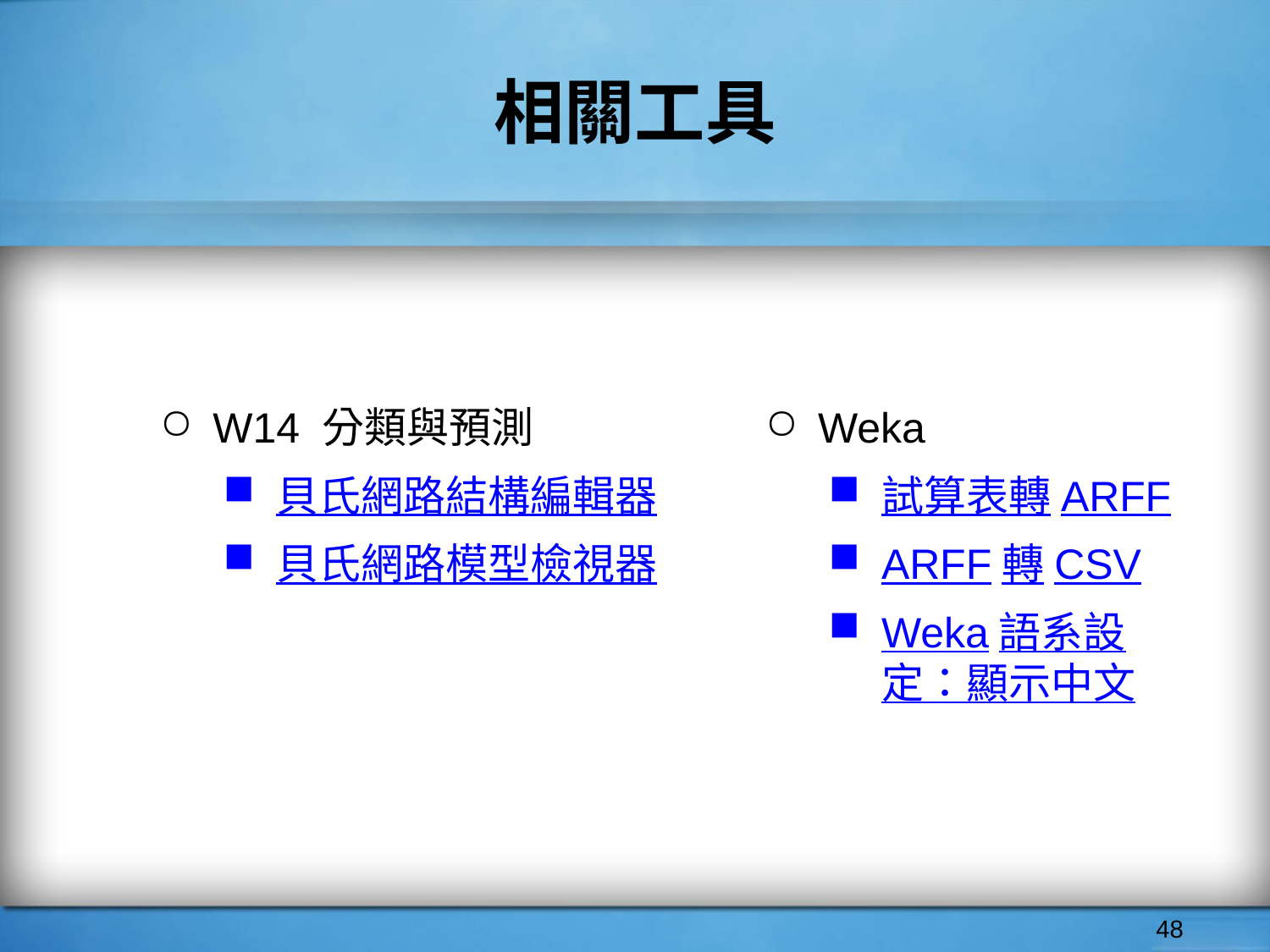

# 相關工具

Weka
試算表轉ARFF
ARFF轉CSV
Weka語系設定：顯示中文

W14 分類與預測
貝氏網路結構編輯器
貝氏網路模型檢視器
48